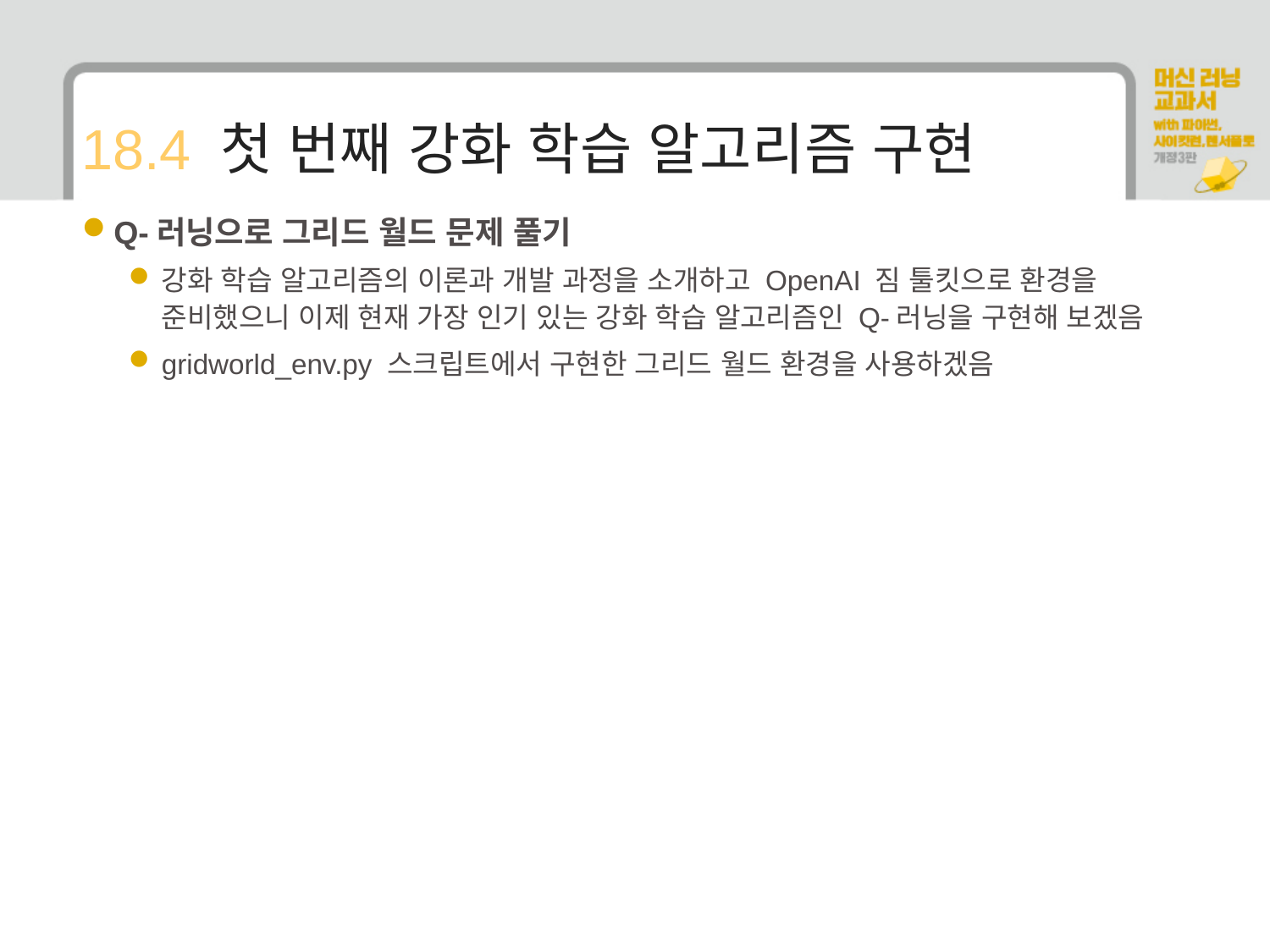

# 18.4 첫 번째 강화 학습 알고리즘 구현
Q-러닝으로 그리드 월드 문제 풀기
강화 학습 알고리즘의 이론과 개발 과정을 소개하고 OpenAI 짐 툴킷으로 환경을 준비했으니 이제 현재 가장 인기 있는 강화 학습 알고리즘인 Q-러닝을 구현해 보겠음
gridworld_env.py 스크립트에서 구현한 그리드 월드 환경을 사용하겠음